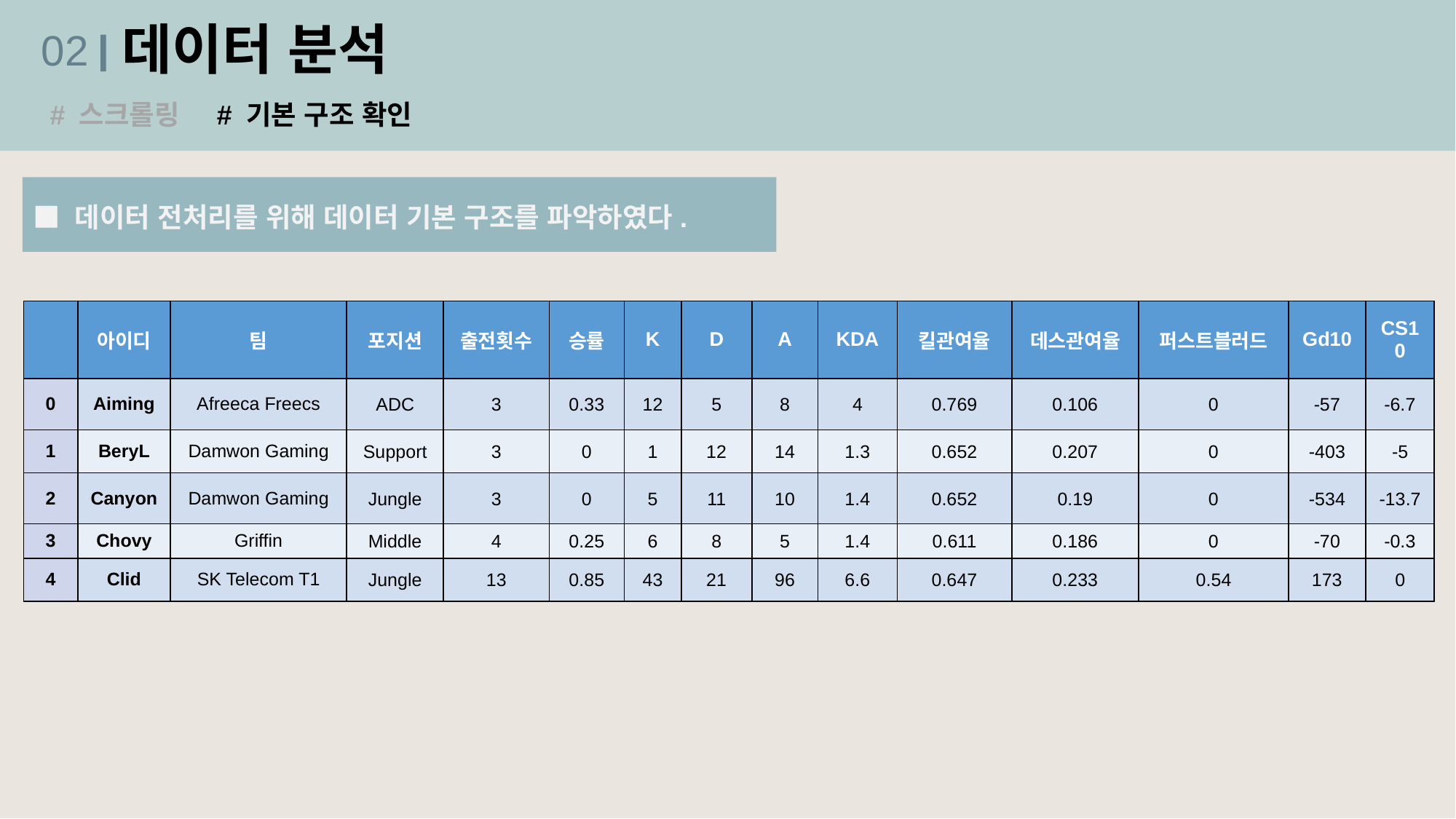

데이터 분석
02

# 스크롤링    # 기본 구조 확인

■ 데이터 전처리를 위해 데이터 기본 구조를 파악하였다.
|  | 아이디 | 팀 | 포지션 | 출전횟수 | 승률 | K | D | A | KDA | 킬관여율 | 데스관여율 | 퍼스트블러드 | Gd10 | CS10 |
| --- | --- | --- | --- | --- | --- | --- | --- | --- | --- | --- | --- | --- | --- | --- |
| 0 | Aiming | Afreeca Freecs | ADC | 3 | 0.33 | 12 | 5 | 8 | 4 | 0.769 | 0.106 | 0 | -57 | -6.7 |
| 1 | BeryL | Damwon Gaming | Support | 3 | 0 | 1 | 12 | 14 | 1.3 | 0.652 | 0.207 | 0 | -403 | -5 |
| 2 | Canyon | Damwon Gaming | Jungle | 3 | 0 | 5 | 11 | 10 | 1.4 | 0.652 | 0.19 | 0 | -534 | -13.7 |
| 3 | Chovy | Griffin | Middle | 4 | 0.25 | 6 | 8 | 5 | 1.4 | 0.611 | 0.186 | 0 | -70 | -0.3 |
| 4 | Clid | SK Telecom T1 | Jungle | 13 | 0.85 | 43 | 21 | 96 | 6.6 | 0.647 | 0.233 | 0.54 | 173 | 0 |